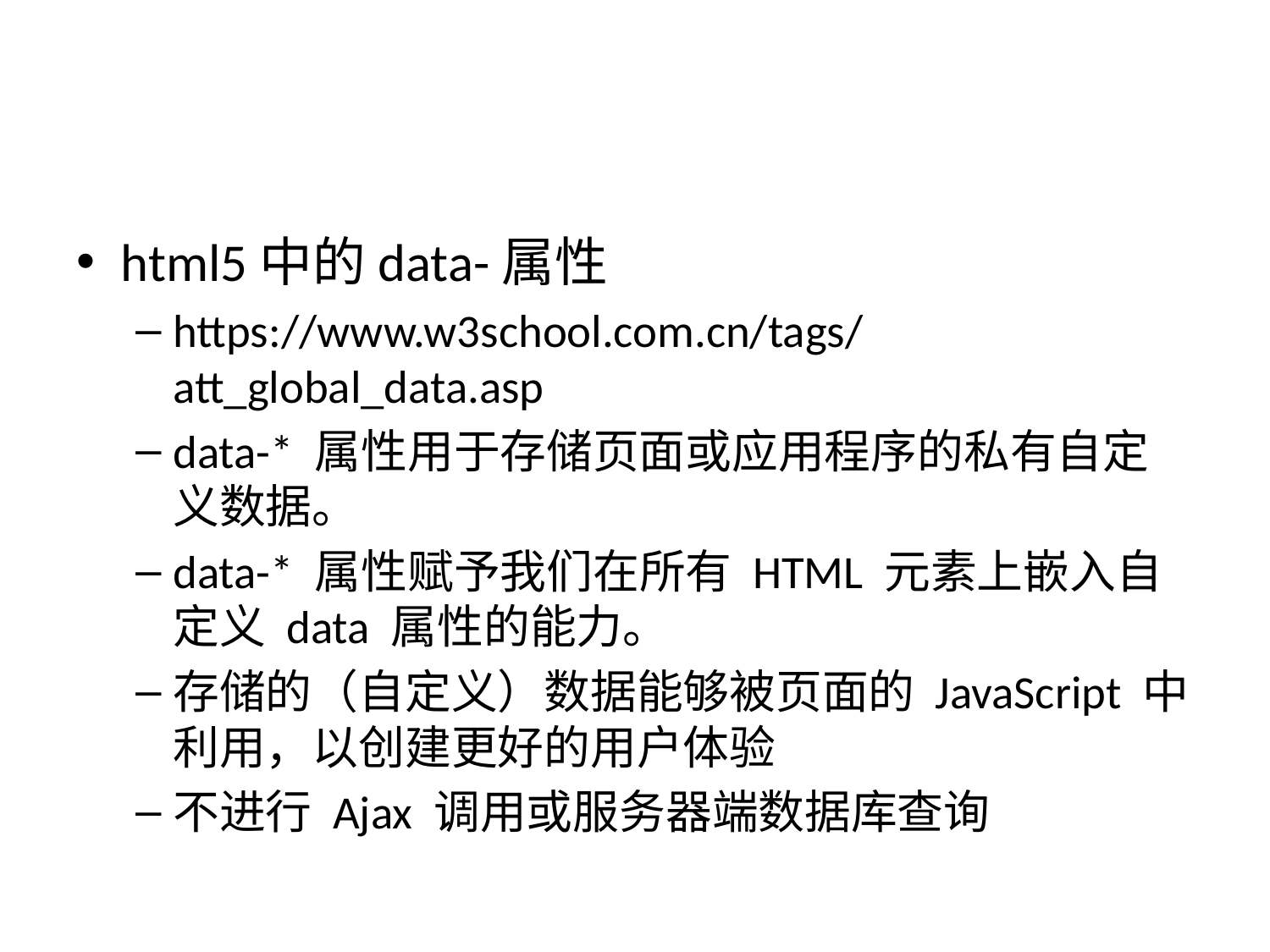

#
html5中的data-属性
https://www.w3school.com.cn/tags/att_global_data.asp
data-* 属性用于存储页面或应用程序的私有自定义数据。
data-* 属性赋予我们在所有 HTML 元素上嵌入自定义 data 属性的能力。
存储的（自定义）数据能够被页面的 JavaScript 中利用，以创建更好的用户体验
不进行 Ajax 调用或服务器端数据库查询